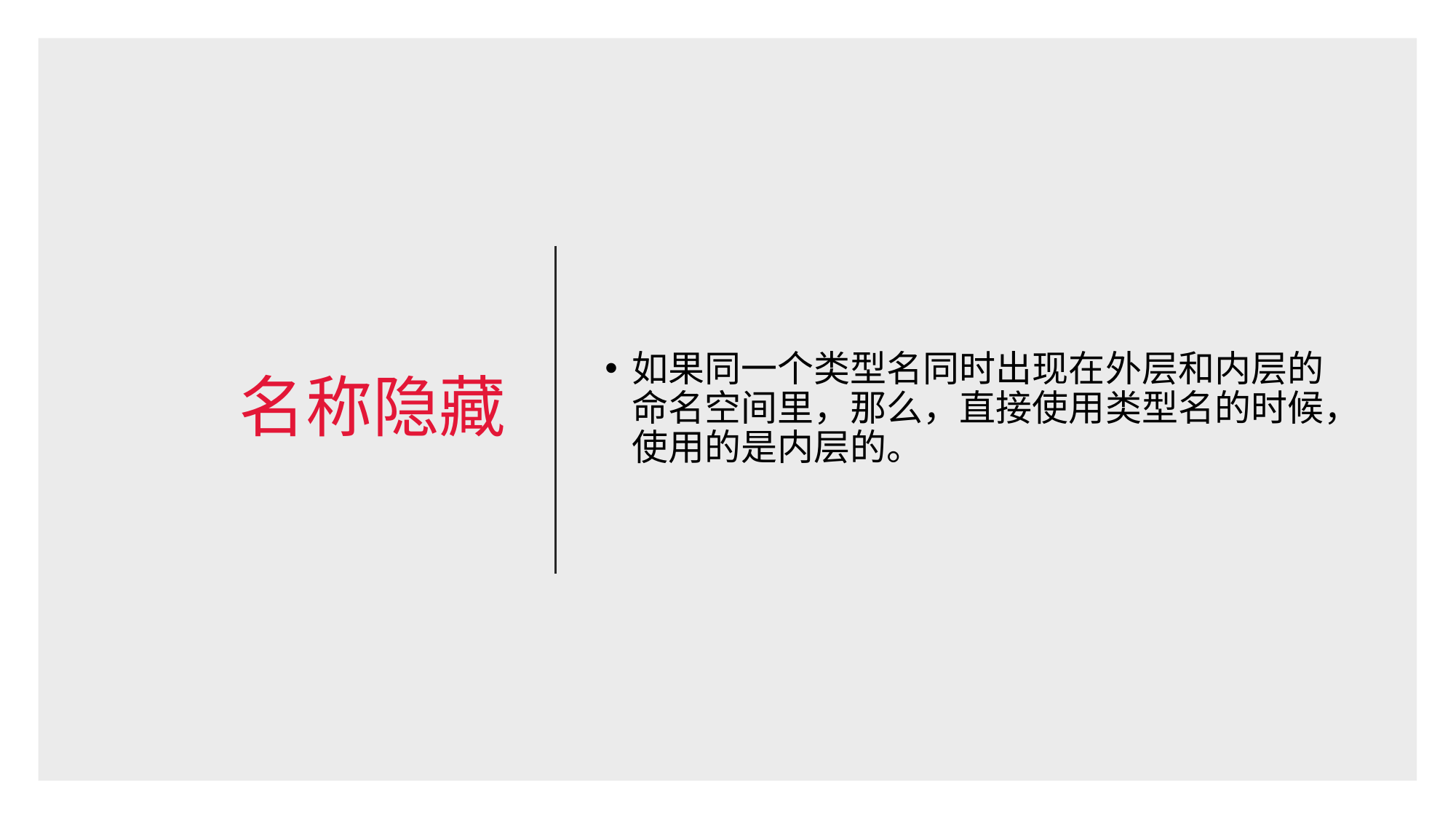

# 名称隐藏
如果同一个类型名同时出现在外层和内层的命名空间里，那么，直接使用类型名的时候，使用的是内层的。